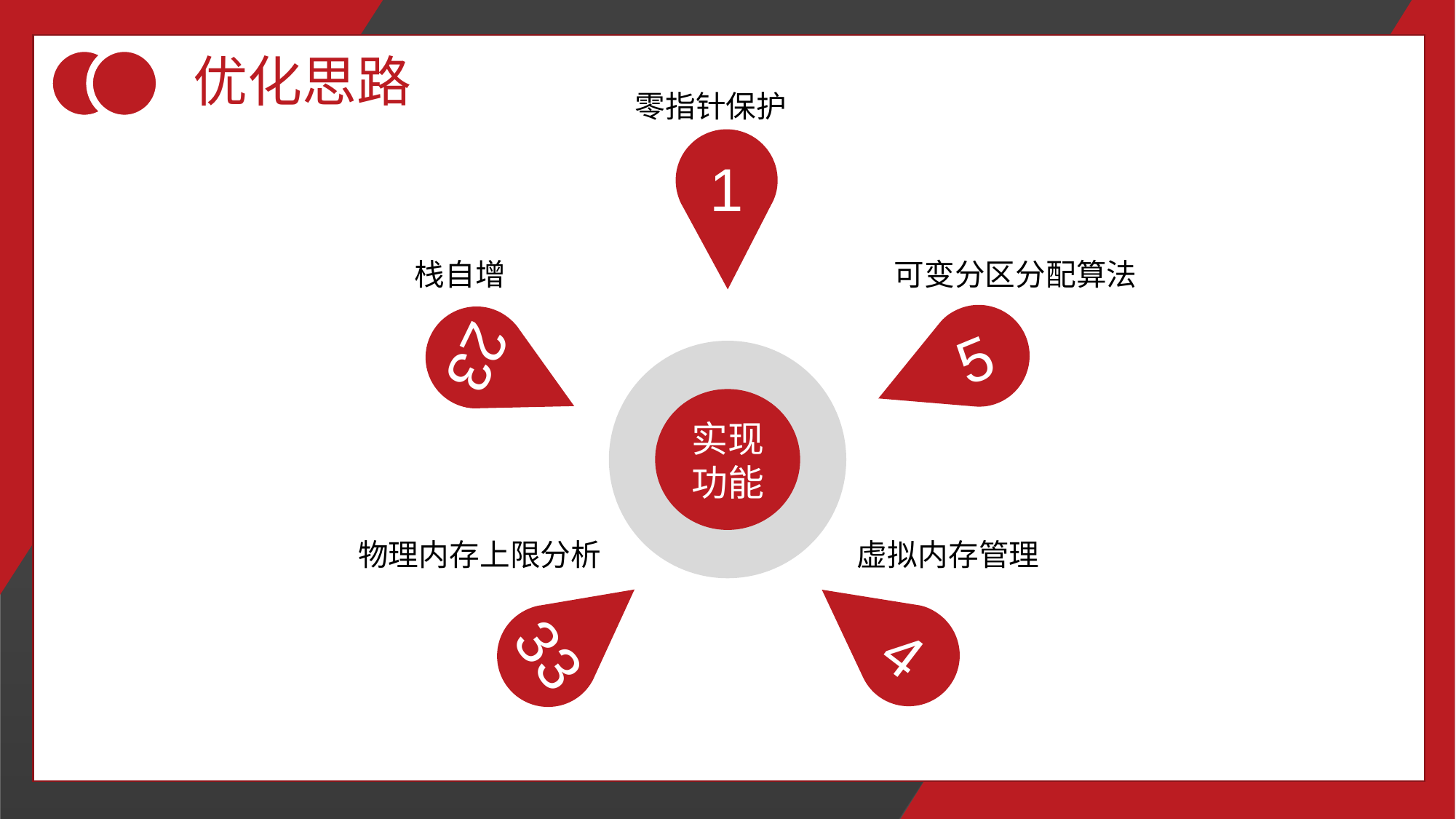

优化思路

   零指针保护
1
33
4
栈自增
可变分区分配算法
23
5

实现功能
物理内存上限分析
虚拟内存管理